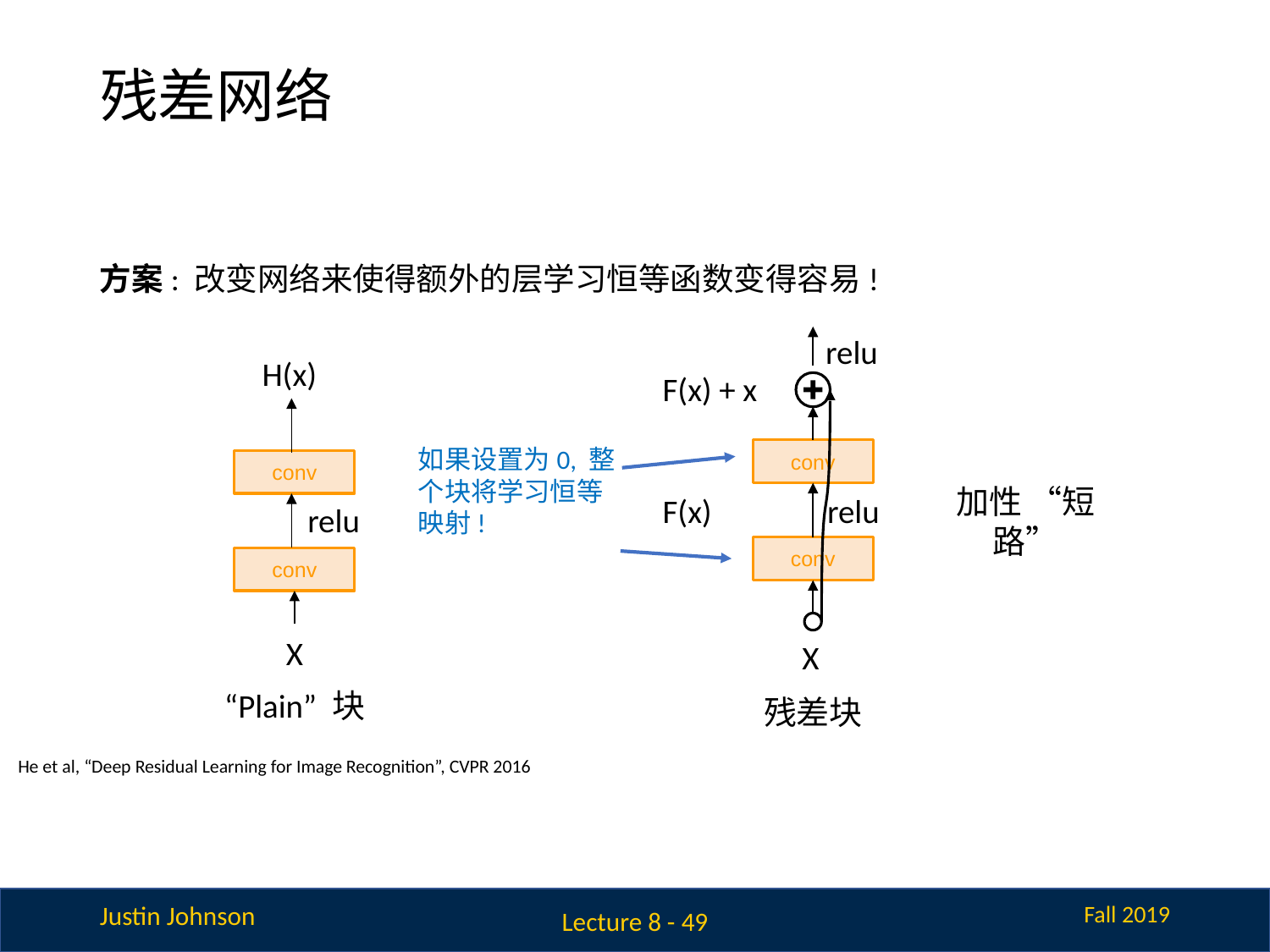

# 残差网络
方案: 改变网络来使得额外的层学习恒等函数变得容易!
relu
H(x)

F(x) + x

如果设置为0, 整个块将学习恒等映射!
conv
conv
加性 “短路”

F(x)
relu
relu
conv
conv

X

X

“Plain” 块
残差块
He et al, “Deep Residual Learning for Image Recognition”, CVPR 2016
Lecture 8 - 49